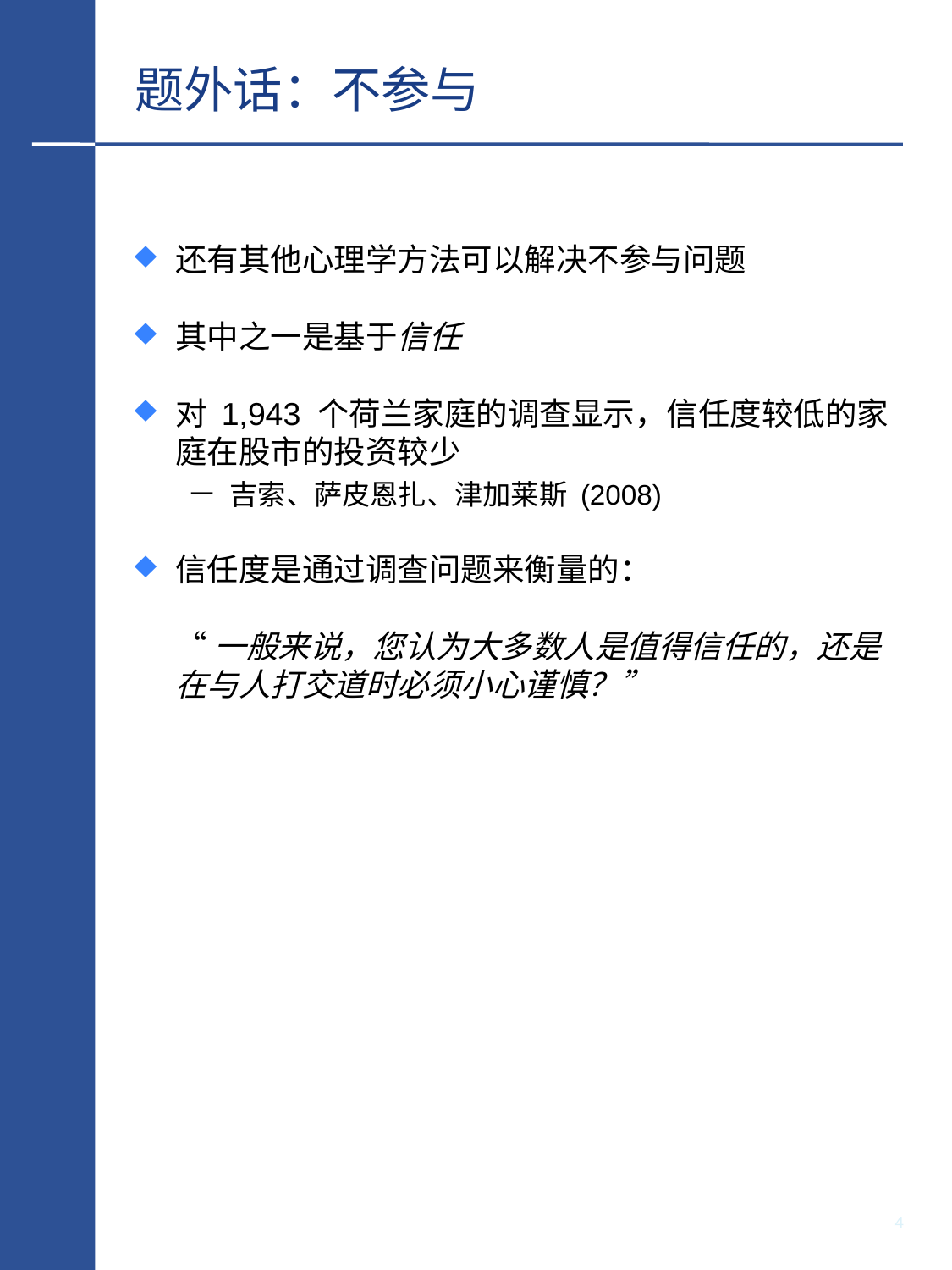

# 题外话：不参与
还有其他心理学方法可以解决不参与问题
其中之一是基于信任
对 1,943 个荷兰家庭的调查显示，信任度较低的家庭在股市的投资较少
吉索、萨皮恩扎、津加莱斯 (2008)
信任度是通过调查问题来衡量的：
	“一般来说，您认为大多数人是值得信任的，还是在与人打交道时必须小心谨慎？”

4